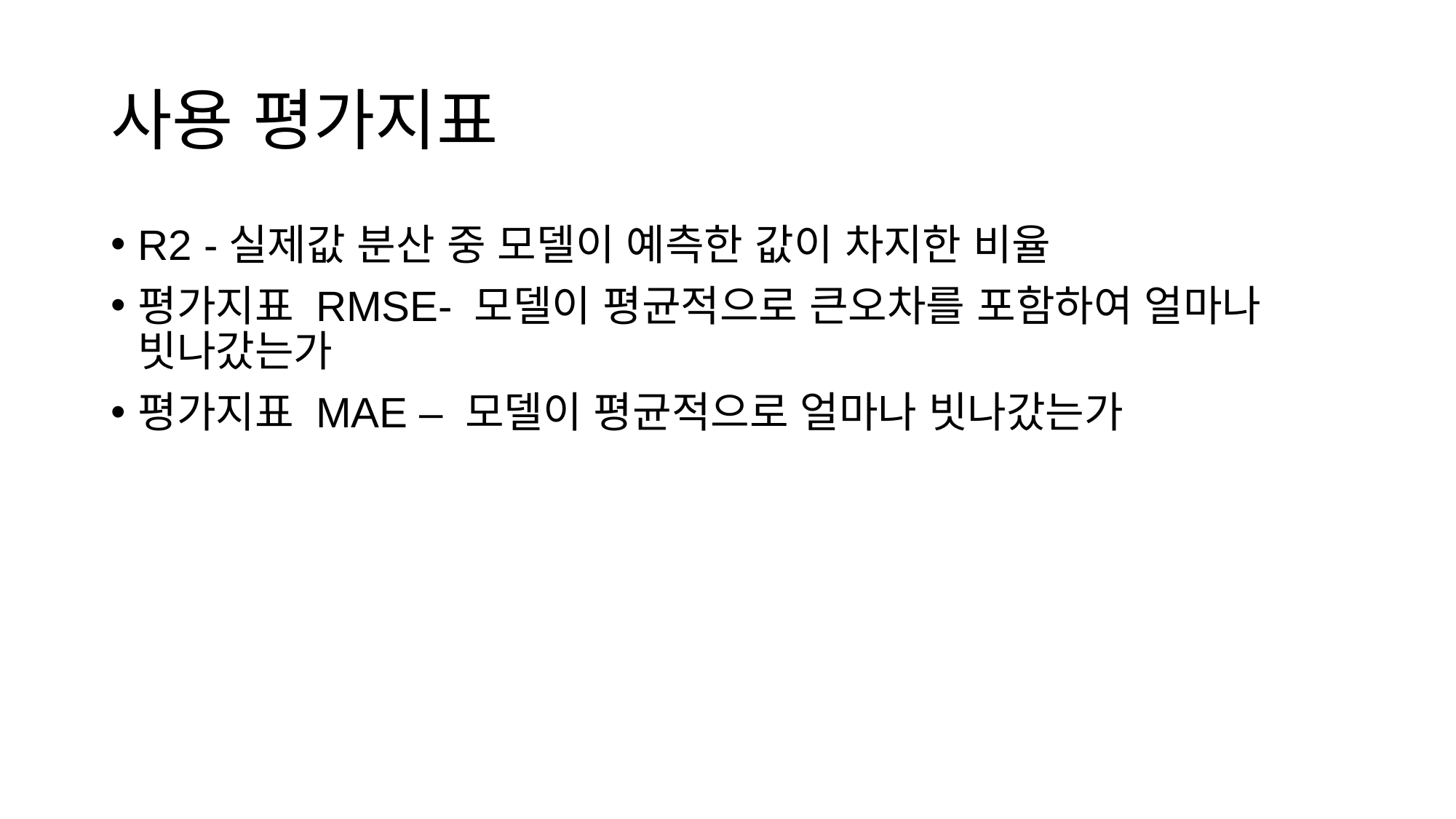

# 사용 평가지표
R2 -실제값 분산 중 모델이 예측한 값이 차지한 비율
평가지표 RMSE- 모델이 평균적으로 큰오차를 포함하여 얼마나 빗나갔는가
평가지표 MAE – 모델이 평균적으로 얼마나 빗나갔는가